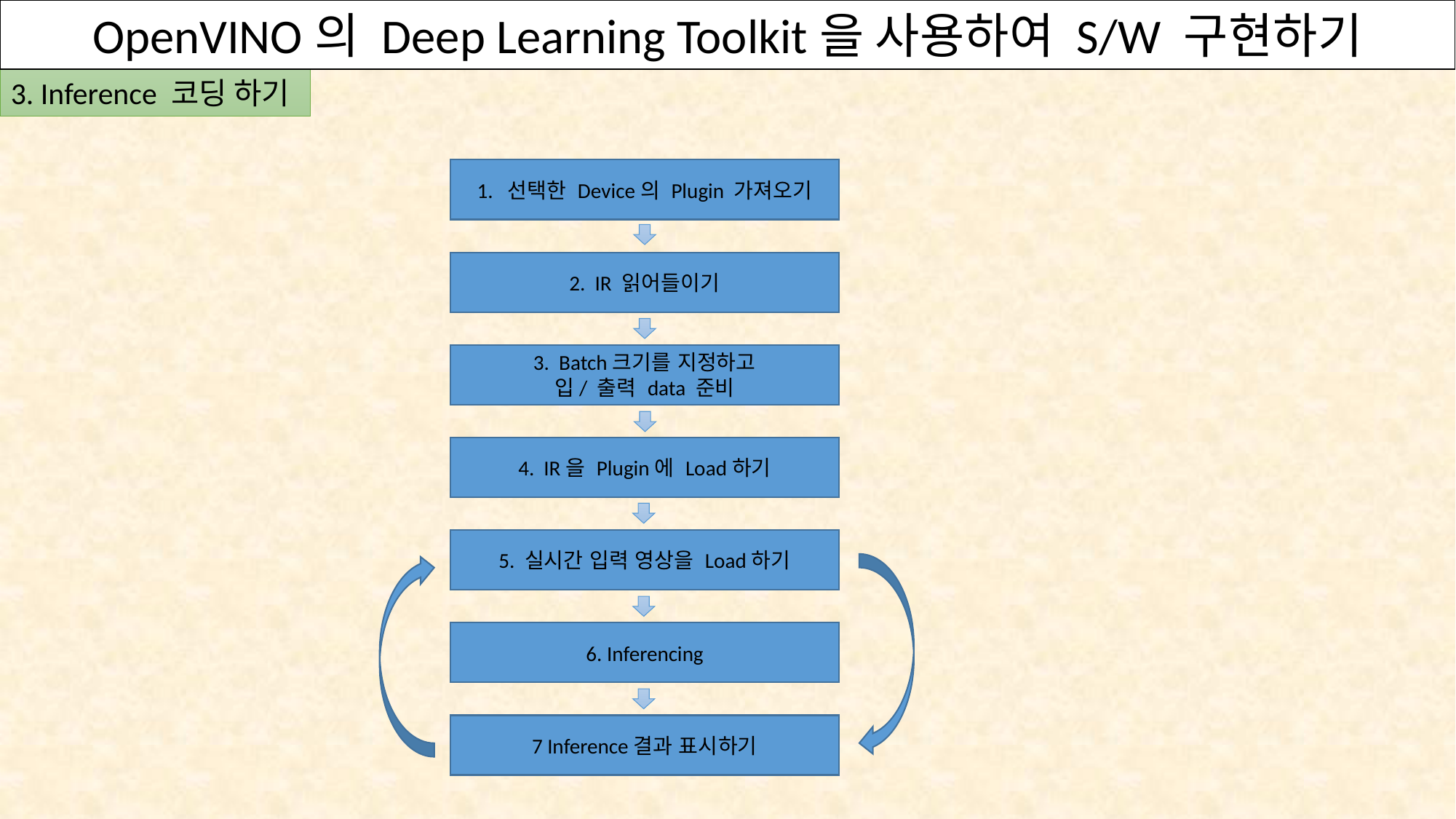

OpenVINO의 Deep Learning Toolkit을 사용하여 S/W 구현하기
3. Inference 코딩 하기
1.  선택한 Device의 Plugin 가져오기

2.  IR 읽어들이기

3.  Batch크기를 지정하고
입/ 출력 data 준비

4.  IR을 Plugin에 Load하기

5. 실시간 입력 영상을 Load하기

6. Inferencing

7 Inference결과 표시하기